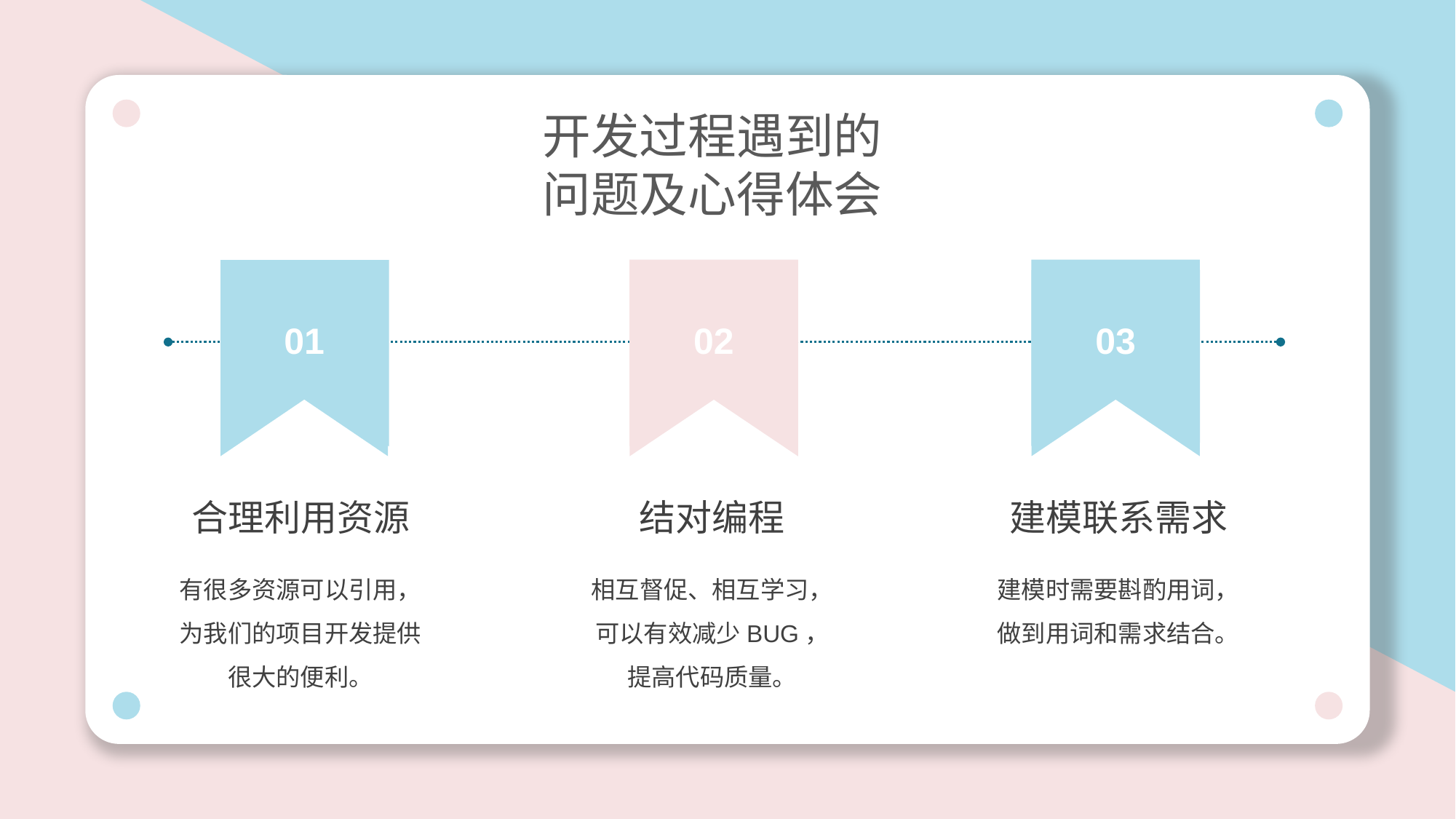

开发过程遇到的问题及心得体会

03

02

01
合理利用资源
有很多资源可以引用，为我们的项目开发提供很大的便利。
结对编程
相互督促、相互学习，可以有效减少BUG，提高代码质量。
建模联系需求
建模时需要斟酌用词，做到用词和需求结合。